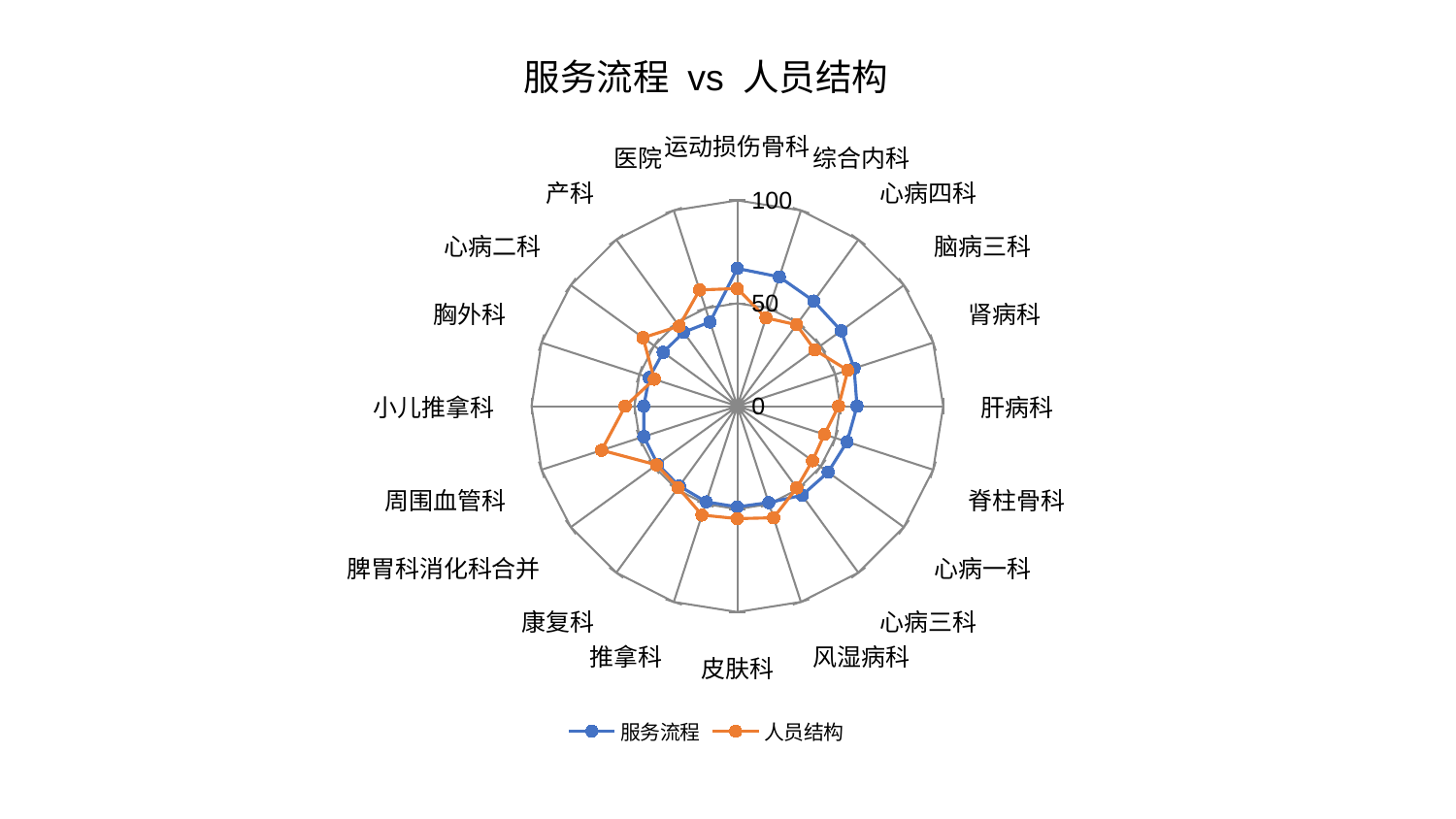

### Chart: 服务流程 vs 人员结构

| Category | 服务流程 | 人员结构 |
|---|---|---|
| 运动损伤骨科 | 66.93919850598532 | 57.1562961830663 |
| 综合内科 | 66.06151852587537 | 45.11586005557421 |
| 心病四科 | 63.14776953782728 | 48.91139652937795 |
| 脑病三科 | 62.35187051412247 | 46.498041814434444 |
| 肾病科 | 59.638255956765995 | 56.41220708142126 |
| 肝病科 | 58.13146167116423 | 49.17131753599982 |
| 脊柱骨科 | 56.03595644859518 | 44.43922006025116 |
| 心病一科 | 54.53800658200231 | 45.11903273612635 |
| 心病三科 | 53.526496895054585 | 49.083147069891346 |
| 风湿病科 | 49.25089371800906 | 57.01987595311706 |
| 皮肤科 | 48.94082235109667 | 54.64561992741438 |
| 推拿科 | 48.896548007248576 | 55.64221727924649 |
| 康复科 | 47.94744008039277 | 48.87646263273584 |
| 脾胃科消化科合并 | 47.933753070449356 | 48.526326814817075 |
| 周围血管科 | 47.799475546847056 | 69.34223313656102 |
| 小儿推拿科 | 45.487218303060615 | 54.50032797498423 |
| 胸外科 | 44.992855978878836 | 42.42838280980077 |
| 心病二科 | 44.55387304394049 | 56.6186659529264 |
| 产科 | 44.423253924111556 | 48.10149738912408 |
| 医院 | 43.00614871842 | 59.40036921923445 |
108